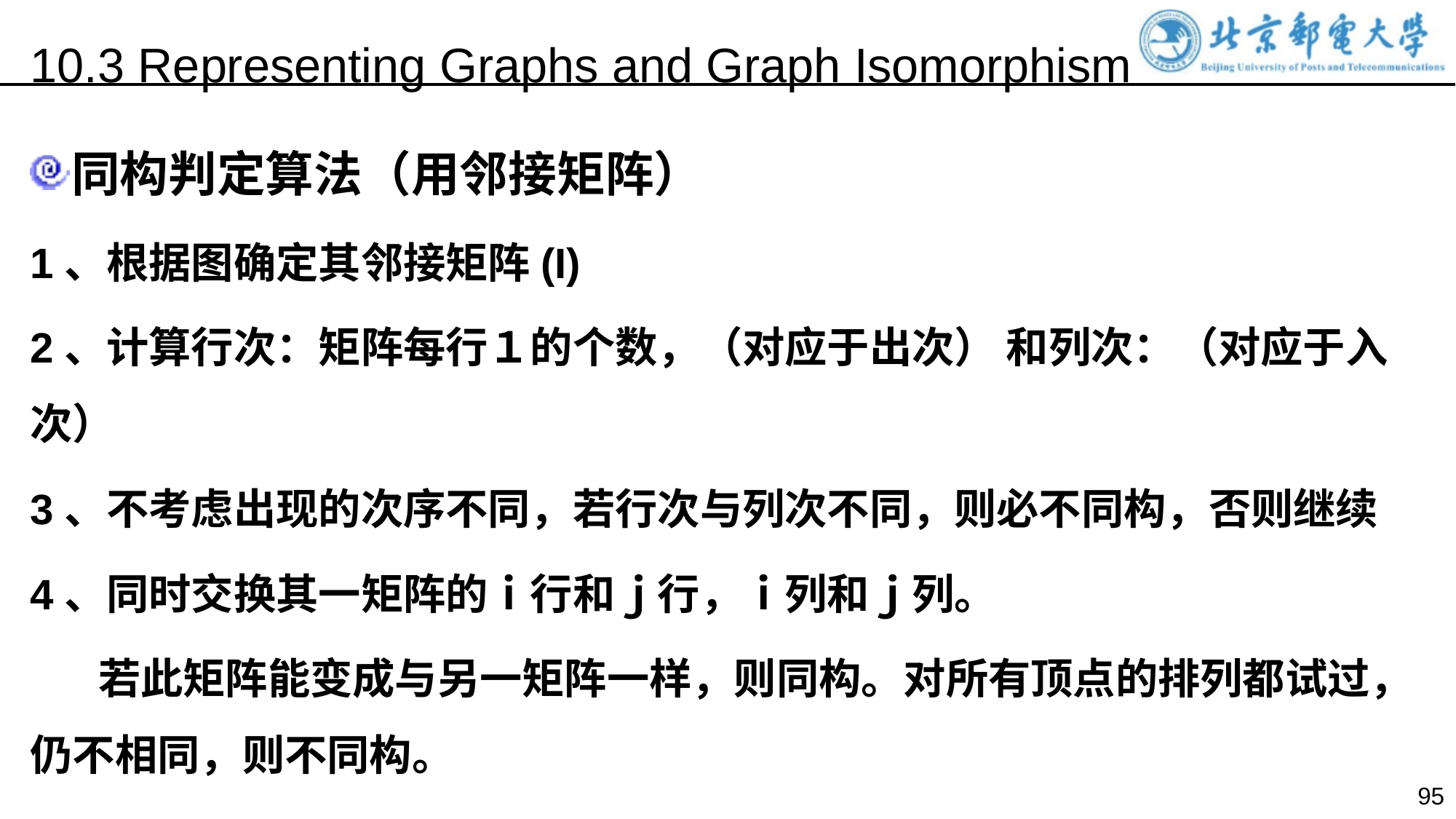

10.3 Representing Graphs and Graph Isomorphism
同构判定算法（用邻接矩阵）
1、根据图确定其邻接矩阵(I)
2、计算行次：矩阵每行１的个数，（对应于出次） 和列次：（对应于入次）
3、不考虑出现的次序不同，若行次与列次不同，则必不同构，否则继续
4、同时交换其一矩阵的ｉ行和ｊ行，ｉ列和ｊ列。
      若此矩阵能变成与另一矩阵一样，则同构。对所有顶点的排列都试过，仍不相同，则不同构。